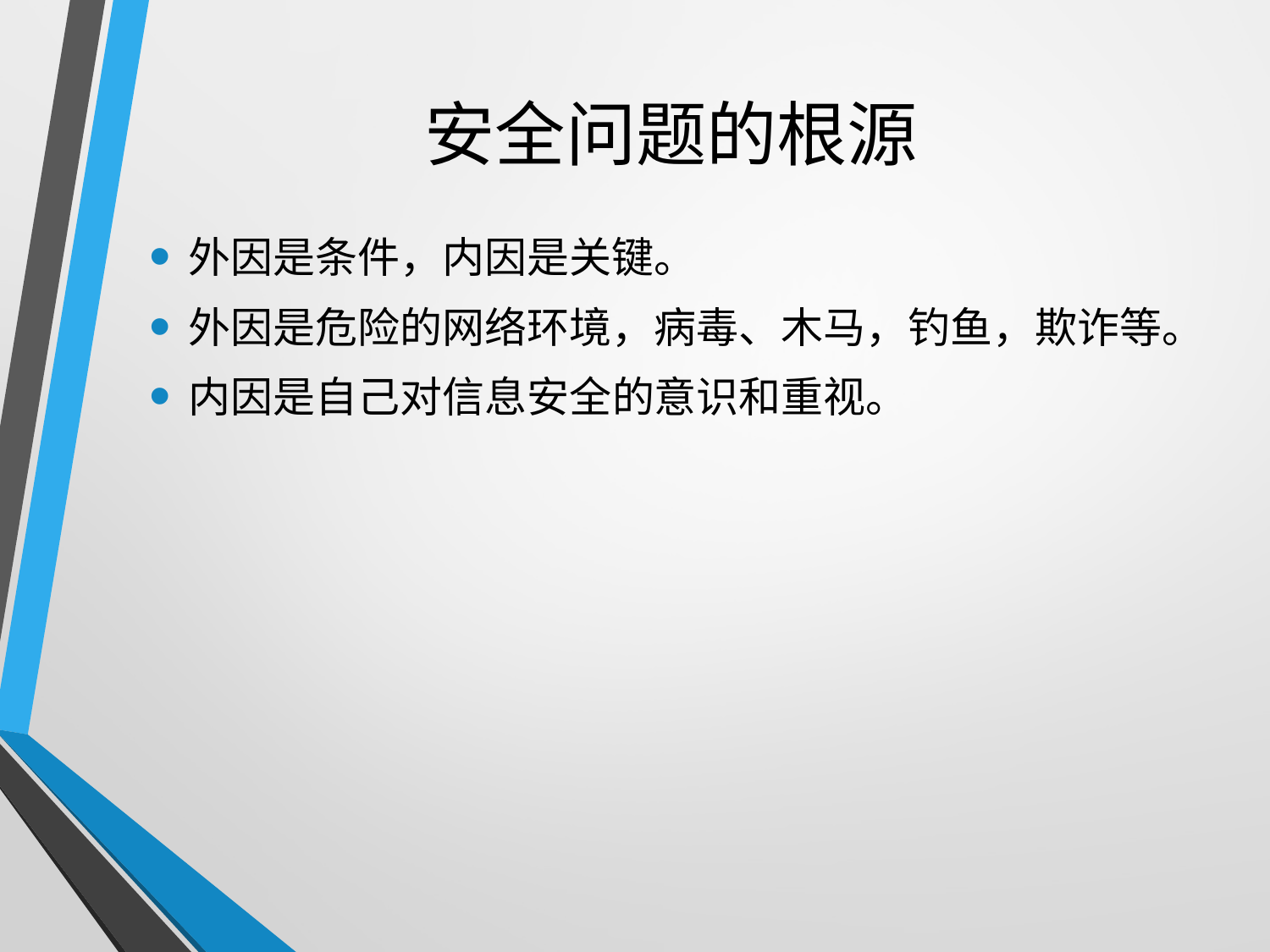

# 安全问题的根源
外因是条件，内因是关键。
外因是危险的网络环境，病毒、木马，钓鱼，欺诈等。
内因是自己对信息安全的意识和重视。